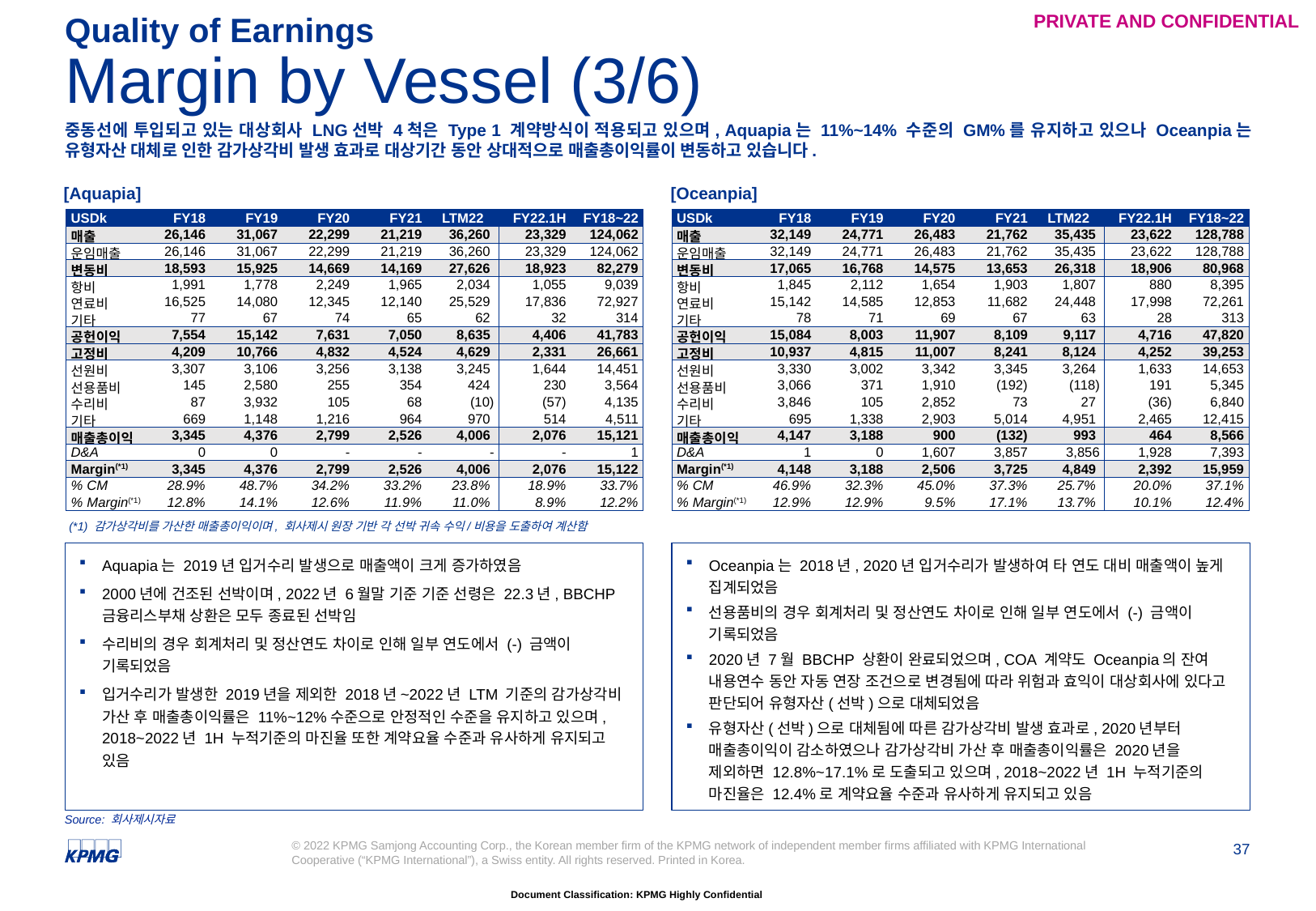

Quality of Earnings
# Margin by Vessel (3/6)
중동선에 투입되고 있는 대상회사 LNG선박 4척은 Type 1 계약방식이 적용되고 있으며, Aquapia는 11%~14% 수준의 GM%를 유지하고 있으나 Oceanpia는 유형자산 대체로 인한 감가상각비 발생 효과로 대상기간 동안 상대적으로 매출총이익률이 변동하고 있습니다.
[Aquapia]
[Oceanpia]
| USDk | FY18 | FY19 | FY20 | FY21 | LTM22 | FY22.1H | FY18~22 |
| --- | --- | --- | --- | --- | --- | --- | --- |
| 매출 | 26,146 | 31,067 | 22,299 | 21,219 | 36,260 | 23,329 | 124,062 |
| 운임매출 | 26,146 | 31,067 | 22,299 | 21,219 | 36,260 | 23,329 | 124,062 |
| 변동비 | 18,593 | 15,925 | 14,669 | 14,169 | 27,626 | 18,923 | 82,279 |
| 항비 | 1,991 | 1,778 | 2,249 | 1,965 | 2,034 | 1,055 | 9,039 |
| 연료비 | 16,525 | 14,080 | 12,345 | 12,140 | 25,529 | 17,836 | 72,927 |
| 기타 | 77 | 67 | 74 | 65 | 62 | 32 | 314 |
| 공헌이익 | 7,554 | 15,142 | 7,631 | 7,050 | 8,635 | 4,406 | 41,783 |
| 고정비 | 4,209 | 10,766 | 4,832 | 4,524 | 4,629 | 2,331 | 26,661 |
| 선원비 | 3,307 | 3,106 | 3,256 | 3,138 | 3,245 | 1,644 | 14,451 |
| 선용품비 | 145 | 2,580 | 255 | 354 | 424 | 230 | 3,564 |
| 수리비 | 87 | 3,932 | 105 | 68 | (10) | (57) | 4,135 |
| 기타 | 669 | 1,148 | 1,216 | 964 | 970 | 514 | 4,511 |
| 매출총이익 | 3,345 | 4,376 | 2,799 | 2,526 | 4,006 | 2,076 | 15,121 |
| D&A | 0 | 0 | - | - | - | - | 1 |
| Margin(\*1) | 3,345 | 4,376 | 2,799 | 2,526 | 4,006 | 2,076 | 15,122 |
| % CM | 28.9% | 48.7% | 34.2% | 33.2% | 23.8% | 18.9% | 33.7% |
| % Margin(\*1) | 12.8% | 14.1% | 12.6% | 11.9% | 11.0% | 8.9% | 12.2% |
| USDk | FY18 | FY19 | FY20 | FY21 | LTM22 | FY22.1H | FY18~22 |
| --- | --- | --- | --- | --- | --- | --- | --- |
| 매출 | 32,149 | 24,771 | 26,483 | 21,762 | 35,435 | 23,622 | 128,788 |
| 운임매출 | 32,149 | 24,771 | 26,483 | 21,762 | 35,435 | 23,622 | 128,788 |
| 변동비 | 17,065 | 16,768 | 14,575 | 13,653 | 26,318 | 18,906 | 80,968 |
| 항비 | 1,845 | 2,112 | 1,654 | 1,903 | 1,807 | 880 | 8,395 |
| 연료비 | 15,142 | 14,585 | 12,853 | 11,682 | 24,448 | 17,998 | 72,261 |
| 기타 | 78 | 71 | 69 | 67 | 63 | 28 | 313 |
| 공헌이익 | 15,084 | 8,003 | 11,907 | 8,109 | 9,117 | 4,716 | 47,820 |
| 고정비 | 10,937 | 4,815 | 11,007 | 8,241 | 8,124 | 4,252 | 39,253 |
| 선원비 | 3,330 | 3,002 | 3,342 | 3,345 | 3,264 | 1,633 | 14,653 |
| 선용품비 | 3,066 | 371 | 1,910 | (192) | (118) | 191 | 5,345 |
| 수리비 | 3,846 | 105 | 2,852 | 73 | 27 | (36) | 6,840 |
| 기타 | 695 | 1,338 | 2,903 | 5,014 | 4,951 | 2,465 | 12,415 |
| 매출총이익 | 4,147 | 3,188 | 900 | (132) | 993 | 464 | 8,566 |
| D&A | 1 | 0 | 1,607 | 3,857 | 3,856 | 1,928 | 7,393 |
| Margin(\*1) | 4,148 | 3,188 | 2,506 | 3,725 | 4,849 | 2,392 | 15,959 |
| % CM | 46.9% | 32.3% | 45.0% | 37.3% | 25.7% | 20.0% | 37.1% |
| % Margin(\*1) | 12.9% | 12.9% | 9.5% | 17.1% | 13.7% | 10.1% | 12.4% |
(*1) 감가상각비를 가산한 매출총이익이며, 회사제시 원장 기반 각 선박 귀속 수익/비용을 도출하여 계산함
Aquapia는 2019년 입거수리 발생으로 매출액이 크게 증가하였음
2000년에 건조된 선박이며, 2022년 6월말 기준 기준 선령은 22.3년, BBCHP 금융리스부채 상환은 모두 종료된 선박임
수리비의 경우 회계처리 및 정산연도 차이로 인해 일부 연도에서 (-) 금액이 기록되었음
입거수리가 발생한 2019년을 제외한 2018년~2022년 LTM 기준의 감가상각비 가산 후 매출총이익률은 11%~12%수준으로 안정적인 수준을 유지하고 있으며, 2018~2022년 1H 누적기준의 마진율 또한 계약요율 수준과 유사하게 유지되고 있음

Oceanpia는 2018년, 2020년 입거수리가 발생하여 타 연도 대비 매출액이 높게 집계되었음
선용품비의 경우 회계처리 및 정산연도 차이로 인해 일부 연도에서 (-) 금액이 기록되었음
2020년 7월 BBCHP 상환이 완료되었으며, COA 계약도 Oceanpia의 잔여 내용연수 동안 자동 연장 조건으로 변경됨에 따라 위험과 효익이 대상회사에 있다고 판단되어 유형자산(선박)으로 대체되었음
유형자산(선박)으로 대체됨에 따른 감가상각비 발생 효과로, 2020년부터 매출총이익이 감소하였으나 감가상각비 가산 후 매출총이익률은 2020년을 제외하면 12.8%~17.1%로 도출되고 있으며, 2018~2022년 1H 누적기준의 마진율은 12.4%로 계약요율 수준과 유사하게 유지되고 있음
Source: 회사제시자료